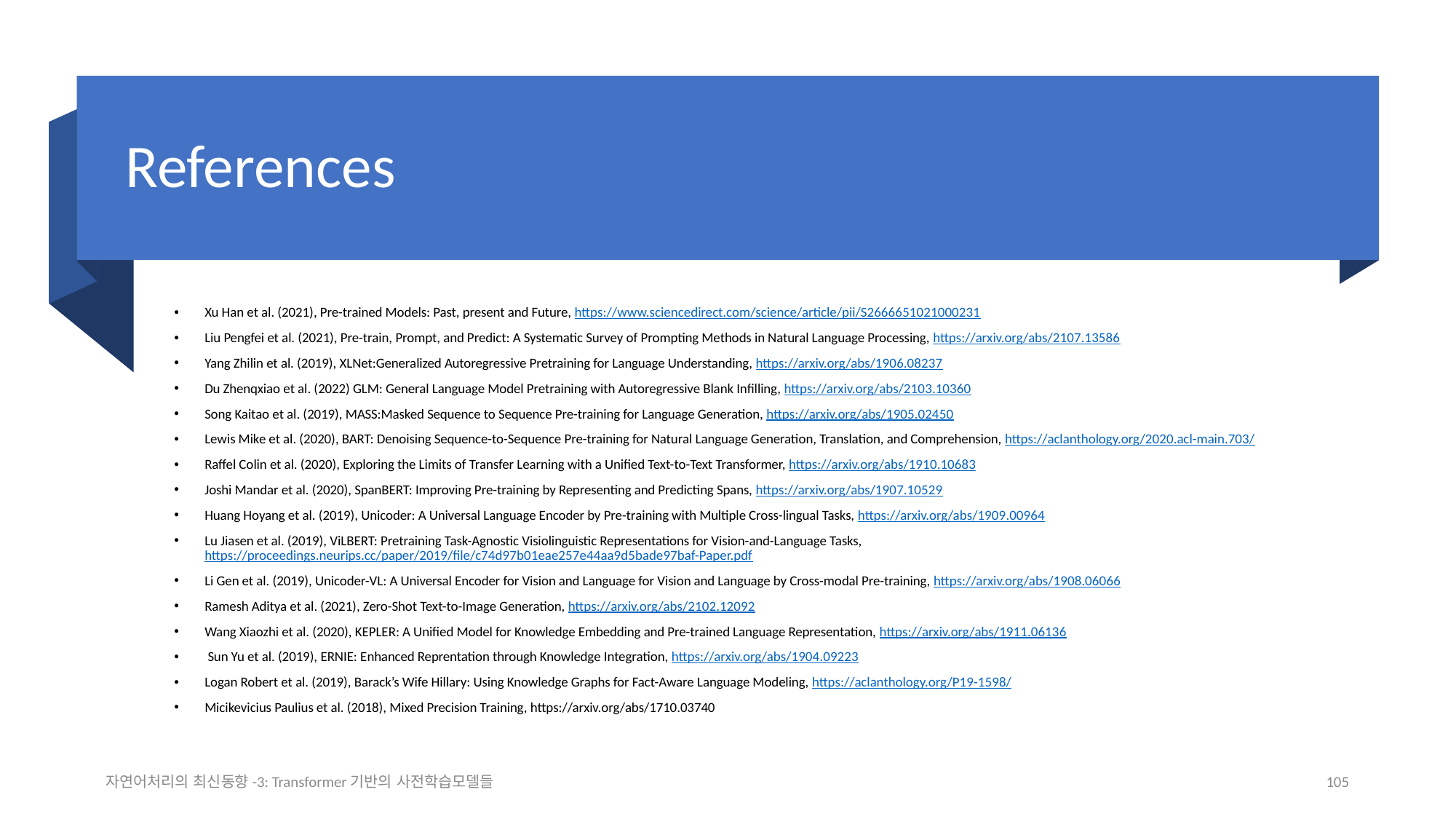

# References

Xu Han et al. (2021), Pre-trained Models: Past, present and Future, https://www.sciencedirect.com/science/article/pii/S2666651021000231
Liu Pengfei et al. (2021), Pre-train, Prompt, and Predict: A Systematic Survey of Prompting Methods in Natural Language Processing, https://arxiv.org/abs/2107.13586
Yang Zhilin et al. (2019), XLNet:Generalized Autoregressive Pretraining for Language Understanding, https://arxiv.org/abs/1906.08237
Du Zhenqxiao et al. (2022) GLM: General Language Model Pretraining with Autoregressive Blank Infilling, https://arxiv.org/abs/2103.10360
Song Kaitao et al. (2019), MASS:Masked Sequence to Sequence Pre-training for Language Generation, https://arxiv.org/abs/1905.02450
Lewis Mike et al. (2020), BART: Denoising Sequence-to-Sequence Pre-training for Natural Language Generation, Translation, and Comprehension, https://aclanthology.org/2020.acl-main.703/
Raffel Colin et al. (2020), Exploring the Limits of Transfer Learning with a Unified Text-to-Text Transformer, https://arxiv.org/abs/1910.10683
Joshi Mandar et al. (2020), SpanBERT: Improving Pre-training by Representing and Predicting Spans, https://arxiv.org/abs/1907.10529
Huang Hoyang et al. (2019), Unicoder: A Universal Language Encoder by Pre-training with Multiple Cross-lingual Tasks, https://arxiv.org/abs/1909.00964
Lu Jiasen et al. (2019), ViLBERT: Pretraining Task-Agnostic Visiolinguistic Representations for Vision-and-Language Tasks, https://proceedings.neurips.cc/paper/2019/file/c74d97b01eae257e44aa9d5bade97baf-Paper.pdf
Li Gen et al. (2019), Unicoder-VL: A Universal Encoder for Vision and Language for Vision and Language by Cross-modal Pre-training, https://arxiv.org/abs/1908.06066
Ramesh Aditya et al. (2021), Zero-Shot Text-to-Image Generation, https://arxiv.org/abs/2102.12092
Wang Xiaozhi et al. (2020), KEPLER: A Unified Model for Knowledge Embedding and Pre-trained Language Representation, https://arxiv.org/abs/1911.06136
 Sun Yu et al. (2019), ERNIE: Enhanced Reprentation through Knowledge Integration, https://arxiv.org/abs/1904.09223
Logan Robert et al. (2019), Barack’s Wife Hillary: Using Knowledge Graphs for Fact-Aware Language Modeling, https://aclanthology.org/P19-1598/
Micikevicius Paulius et al. (2018), Mixed Precision Training, https://arxiv.org/abs/1710.03740
자연어처리의 최신동향-3: Transformer기반의 사전학습모델들
105